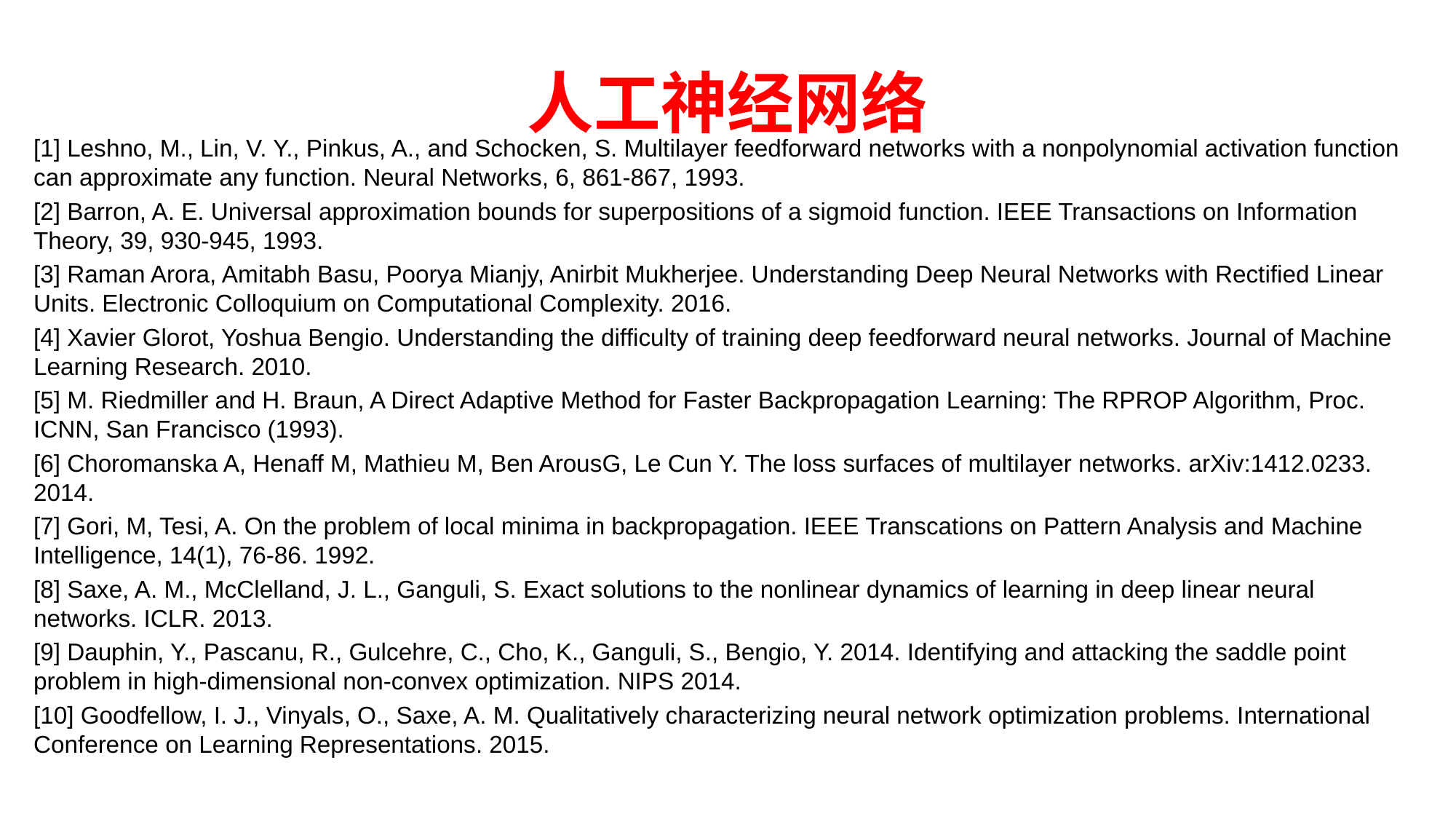

# 人工神经网络
[1] Leshno, M., Lin, V. Y., Pinkus, A., and Schocken, S. Multilayer feedforward networks with a nonpolynomial activation function can approximate any function. Neural Networks, 6, 861-867, 1993.
[2] Barron, A. E. Universal approximation bounds for superpositions of a sigmoid function. IEEE Transactions on Information Theory, 39, 930-945, 1993.
[3] Raman Arora, Amitabh Basu, Poorya Mianjy, Anirbit Mukherjee. Understanding Deep Neural Networks with Rectified Linear Units. Electronic Colloquium on Computational Complexity. 2016.
[4] Xavier Glorot, Yoshua Bengio. Understanding the difficulty of training deep feedforward neural networks. Journal of Machine Learning Research. 2010.
[5] M. Riedmiller and H. Braun, A Direct Adaptive Method for Faster Backpropagation Learning: The RPROP Algorithm, Proc. ICNN, San Francisco (1993).
[6] Choromanska A, Henaff M, Mathieu M, Ben ArousG, Le Cun Y. The loss surfaces of multilayer networks. arXiv:1412.0233. 2014.
[7] Gori, M, Tesi, A. On the problem of local minima in backpropagation. IEEE Transcations on Pattern Analysis and Machine Intelligence, 14(1), 76-86. 1992.
[8] Saxe, A. M., McClelland, J. L., Ganguli, S. Exact solutions to the nonlinear dynamics of learning in deep linear neural networks. ICLR. 2013.
[9] Dauphin, Y., Pascanu, R., Gulcehre, C., Cho, K., Ganguli, S., Bengio, Y. 2014. Identifying and attacking the saddle point problem in high-dimensional non-convex optimization. NIPS 2014.
[10] Goodfellow, I. J., Vinyals, O., Saxe, A. M. Qualitatively characterizing neural network optimization problems. International Conference on Learning Representations. 2015.